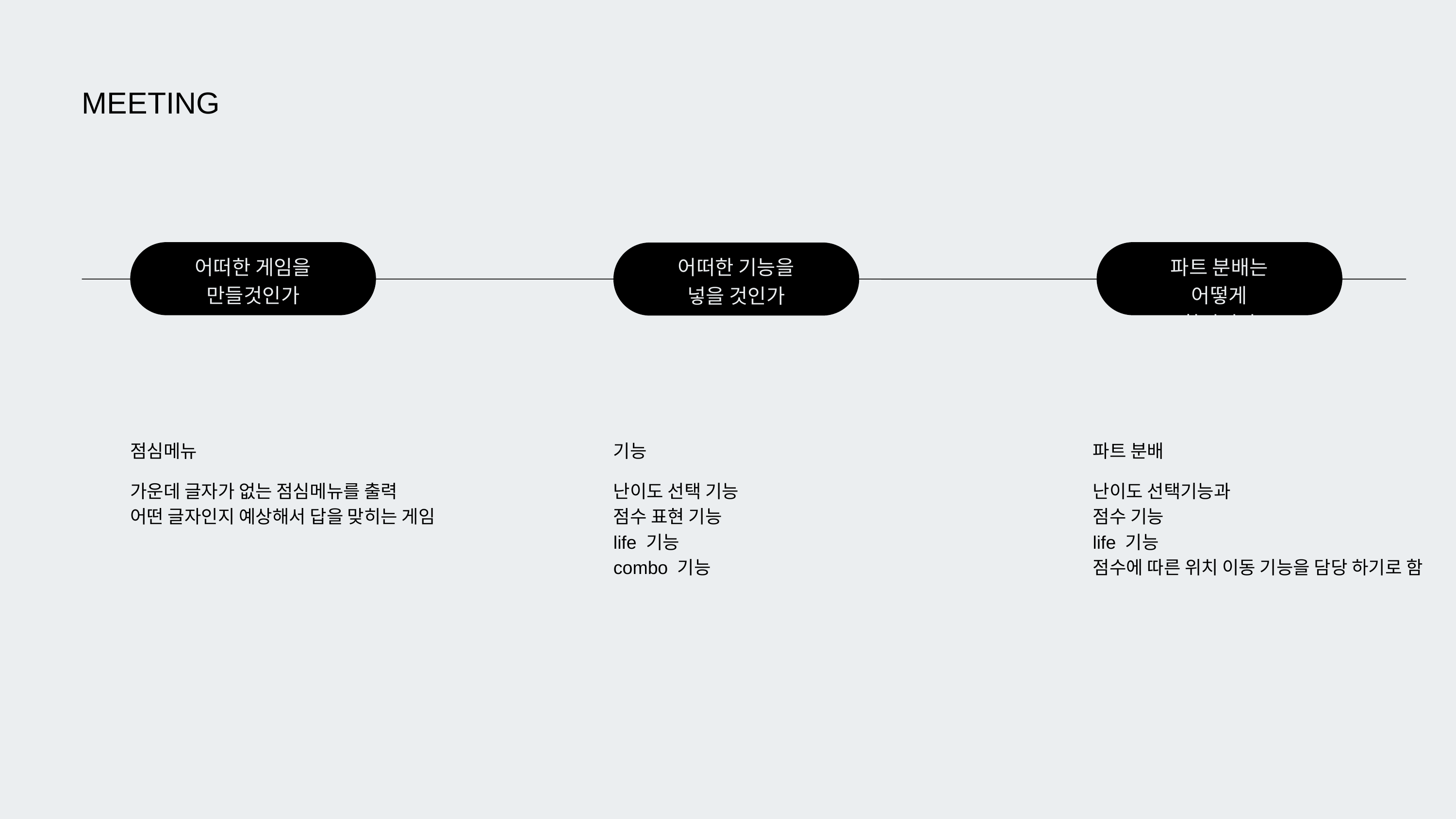

MEETING

어떠한 게임을 만들것인가

파트 분배는 어떻게 할것인가

어떠한 기능을 넣을 것인가

점심메뉴
가운데 글자가 없는 점심메뉴를 출력
어떤 글자인지 예상해서 답을 맞히는 게임

기능
난이도 선택 기능
점수 표현 기능
life 기능
combo 기능
파트 분배
난이도 선택기능과
점수 기능
life 기능
점수에 따른 위치 이동 기능을 담당 하기로 함